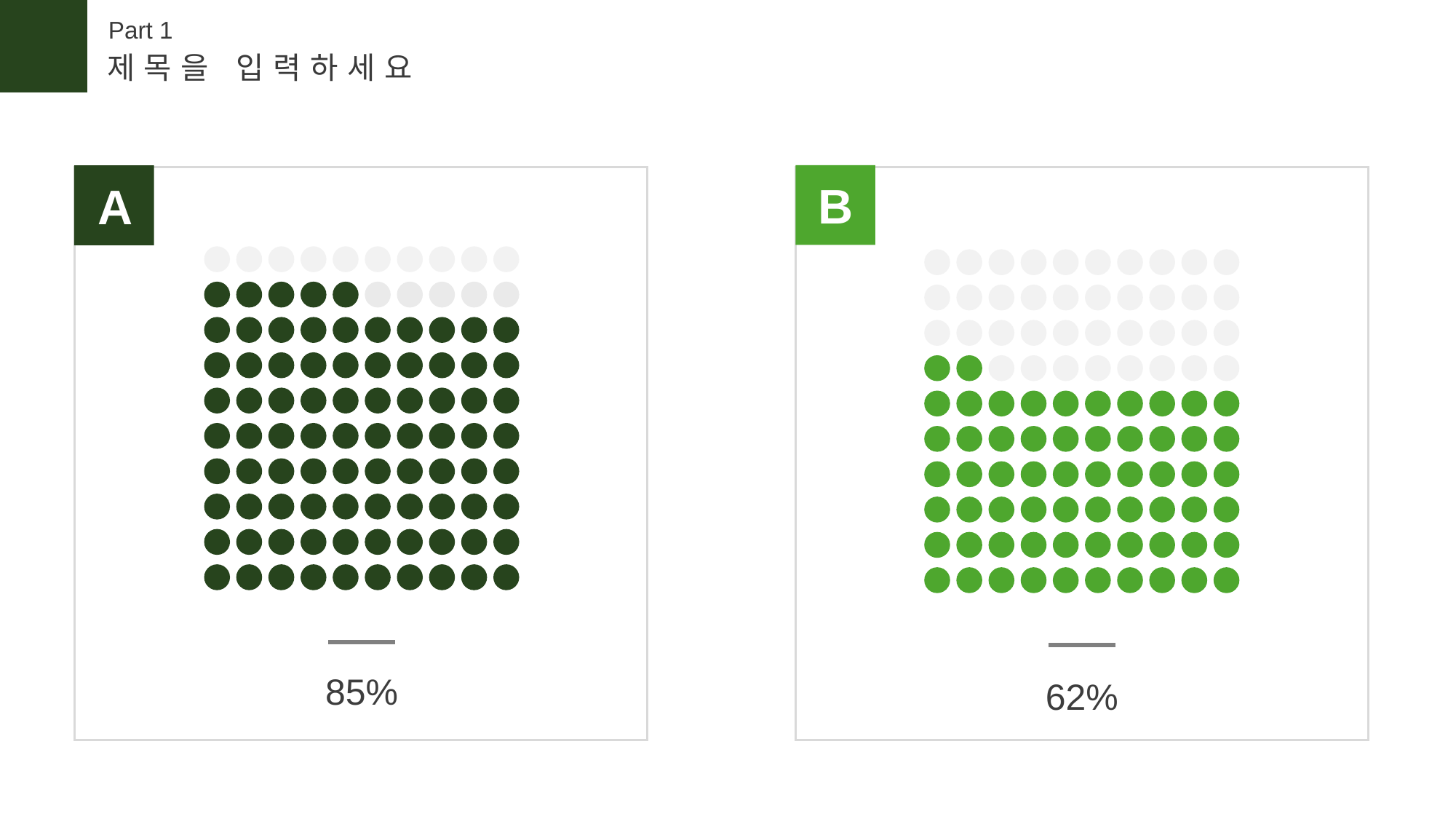

Part 1
제목을 입력하세요

B
A

85%
62%